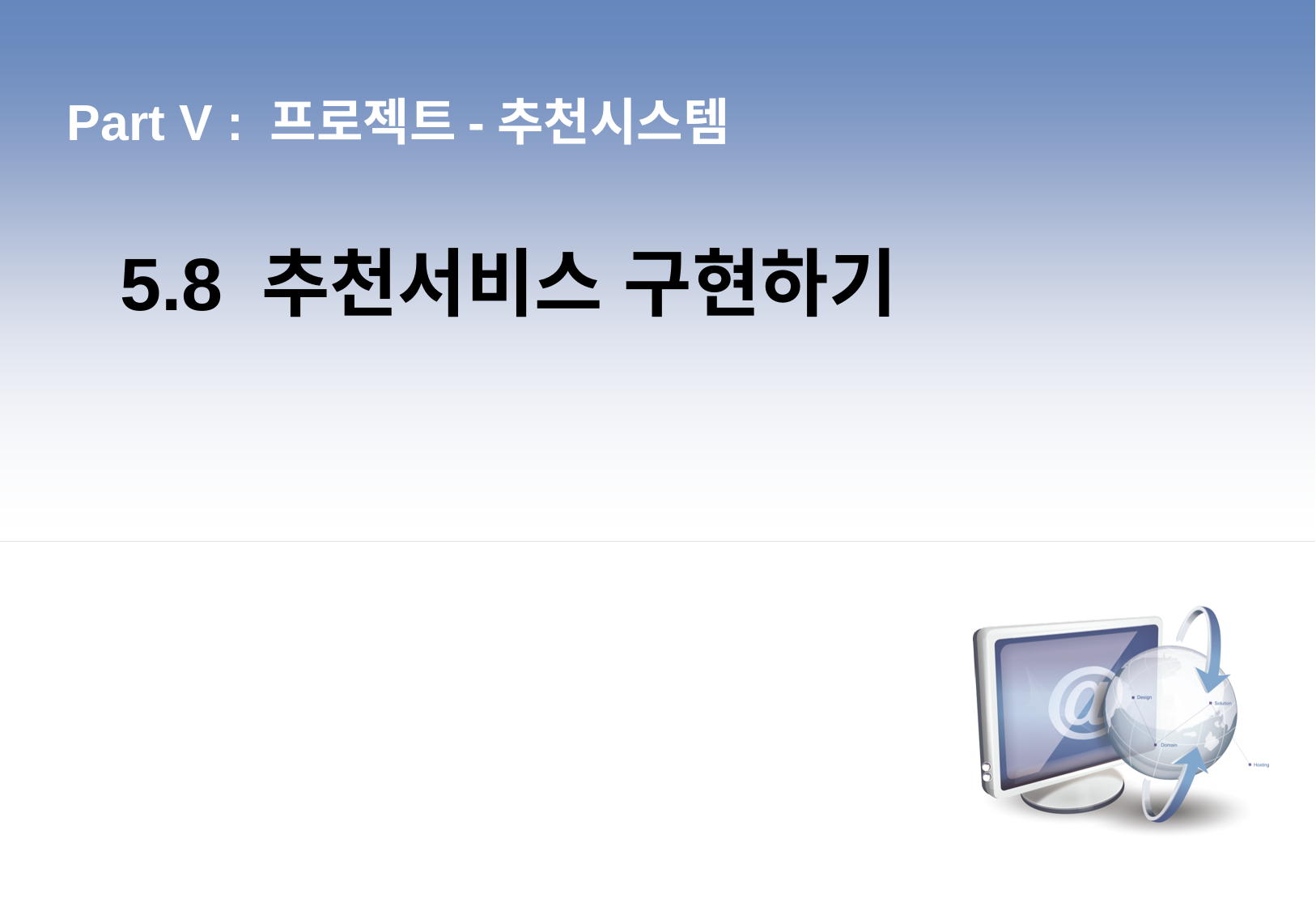

Part V : 프로젝트-추천시스템
5.8 추천서비스 구현하기